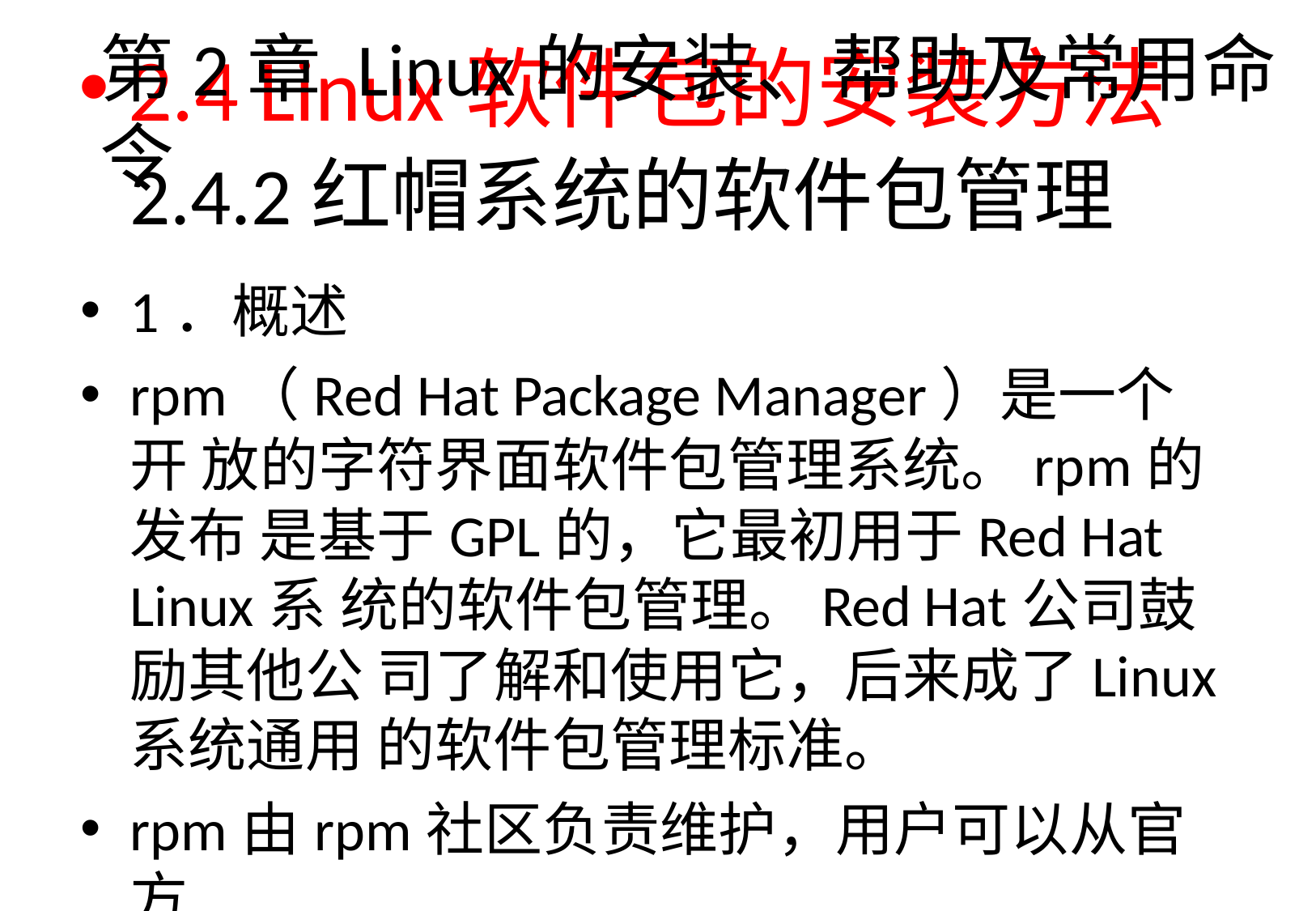

2.4 Linux软件包的安装方法
2.4.2红帽系统的软件包管理
1．概述
rpm（Red Hat Package Manager）是一个开 放的字符界面软件包管理系统。rpm的发布 是基于GPL的，它最初用于Red Hat Linux系 统的软件包管理。Red Hat公司鼓励其他公 司了解和使用它，后来成了Linux系统通用 的软件包管理标准。
rpm由rpm社区负责维护，用户可以从官方
网站http://www.rpm.org上得到它。
# 第2章Linux的安装、帮助及常用命令